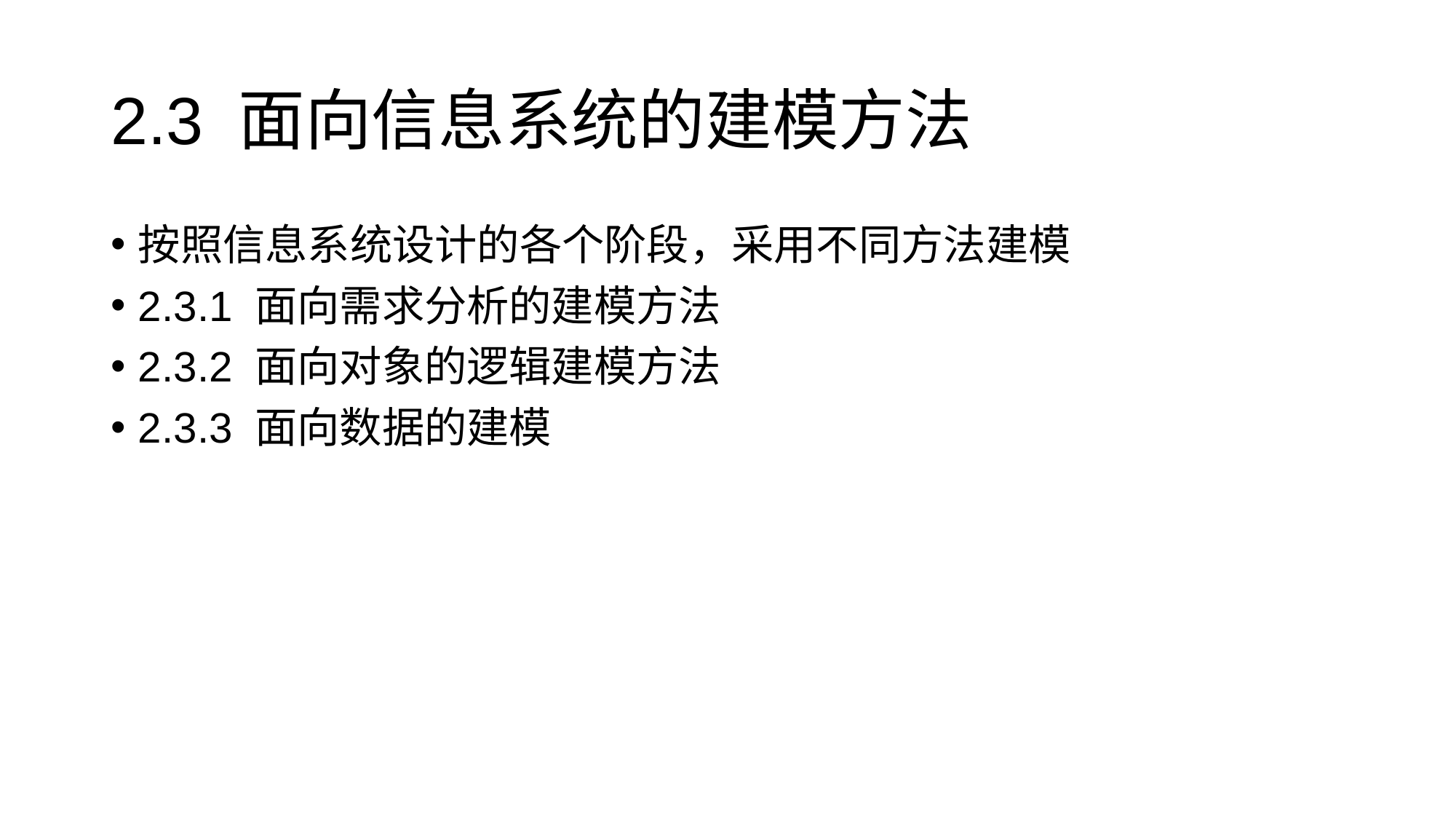

# 2.3 面向信息系统的建模方法
按照信息系统设计的各个阶段，采用不同方法建模
2.3.1 面向需求分析的建模方法
2.3.2 面向对象的逻辑建模方法
2.3.3 面向数据的建模